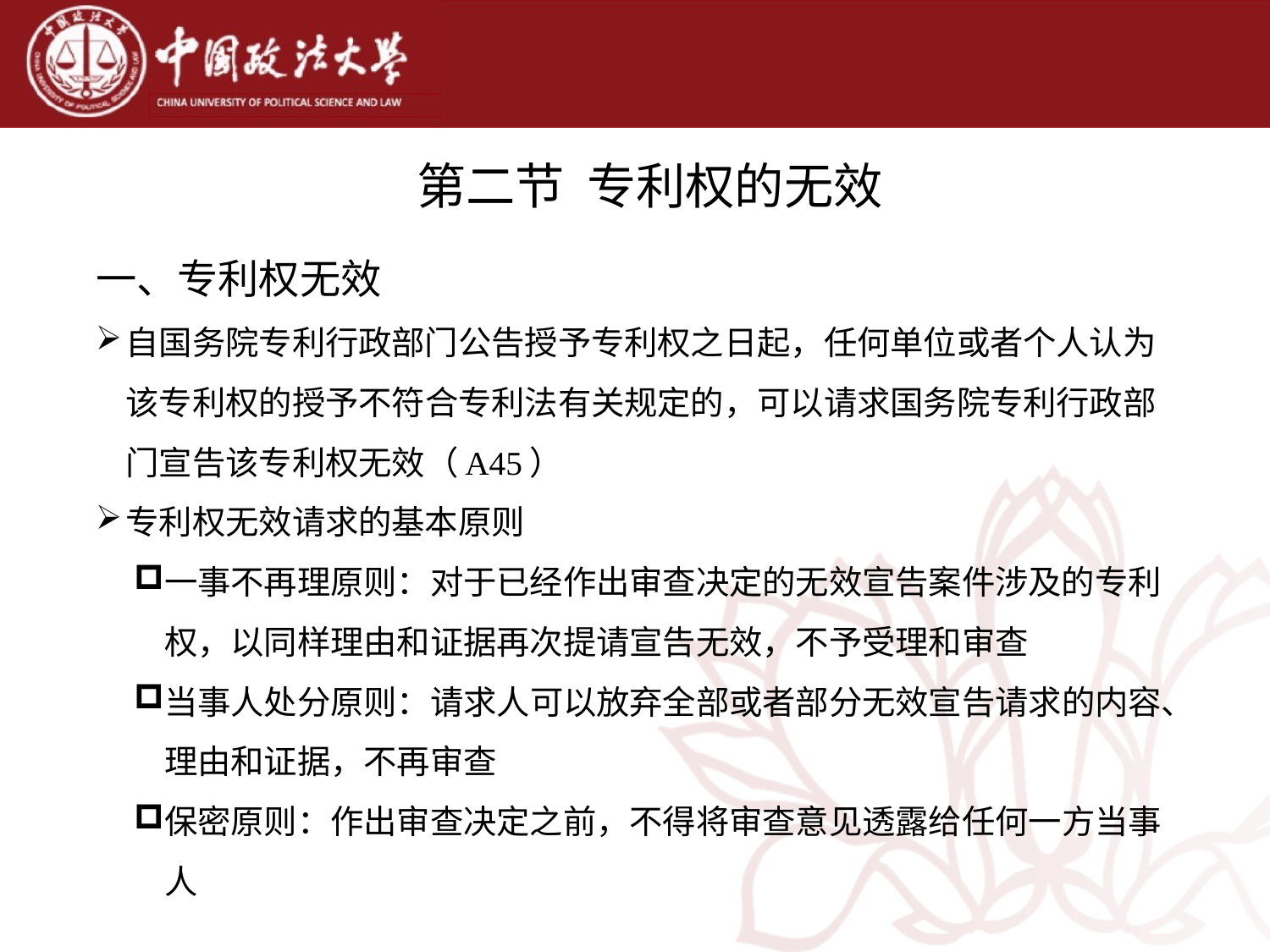

# 第二节  专利权的无效
一、专利权无效
自国务院专利行政部门公告授予专利权之日起，任何单位或者个人认为该专利权的授予不符合专利法有关规定的，可以请求国务院专利行政部门宣告该专利权无效（A45）
专利权无效请求的基本原则
一事不再理原则：对于已经作出审查决定的无效宣告案件涉及的专利权，以同样理由和证据再次提请宣告无效，不予受理和审查
当事人处分原则：请求人可以放弃全部或者部分无效宣告请求的内容、理由和证据，不再审查
保密原则：作出审查决定之前，不得将审查意见透露给任何一方当事人